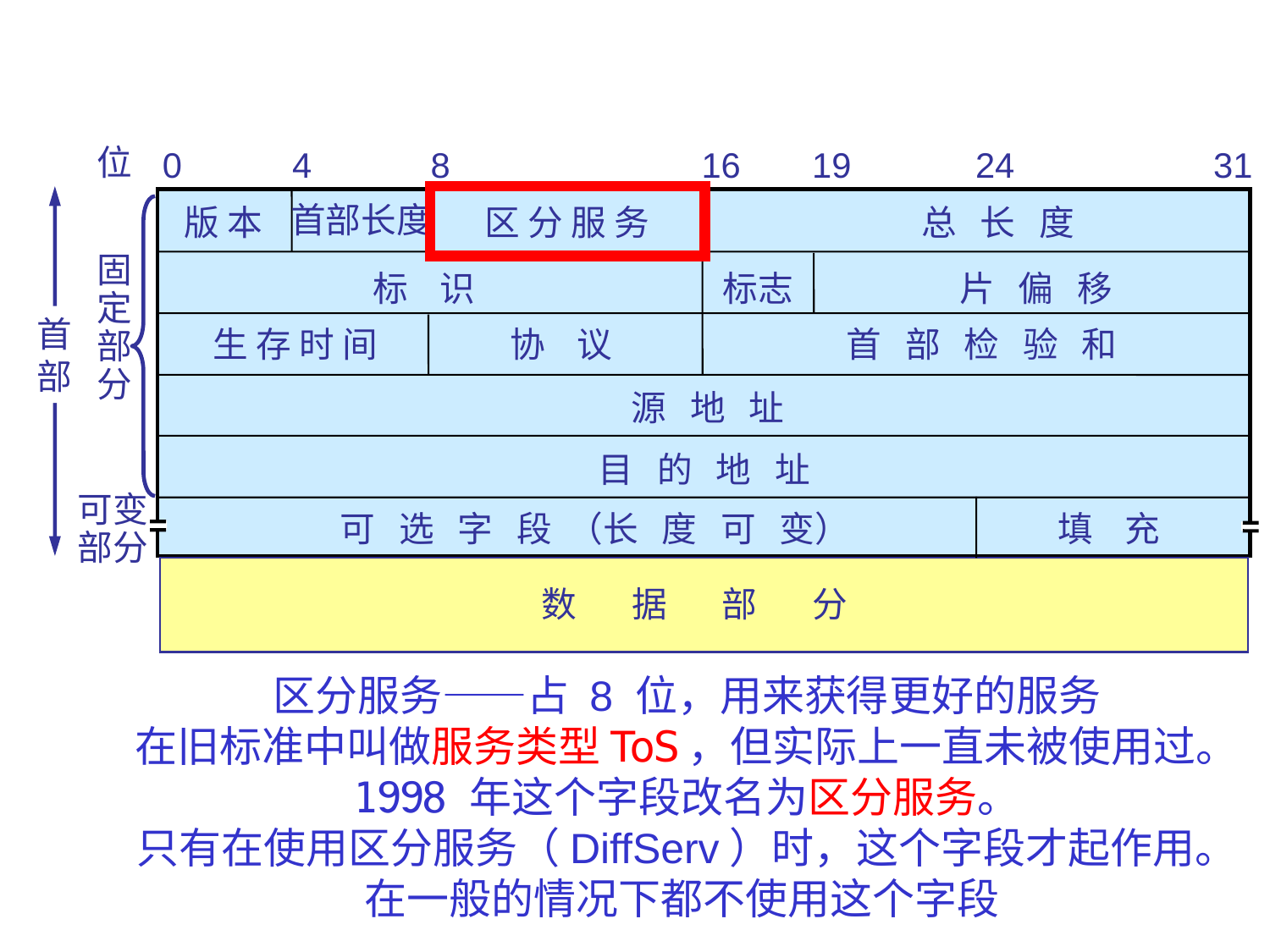

位
0
4
8
16
19
24
31

区分服务——占 8 位，用来获得更好的服务
在旧标准中叫做服务类型ToS，但实际上一直未被使用过。
1998 年这个字段改名为区分服务。
只有在使用区分服务（DiffServ）时，这个字段才起作用。
在一般的情况下都不使用这个字段

首部长度
版 本
区 分 服 务
总   长   度

固
定
部
分

标    识
标志
片   偏   移
首
部

生 存 时 间
协    议
首   部   检   验   和

源   地   址

目   的   地   址
可变
部分

可   选   字   段  （长   度   可   变）
填    充

数       据       部       分